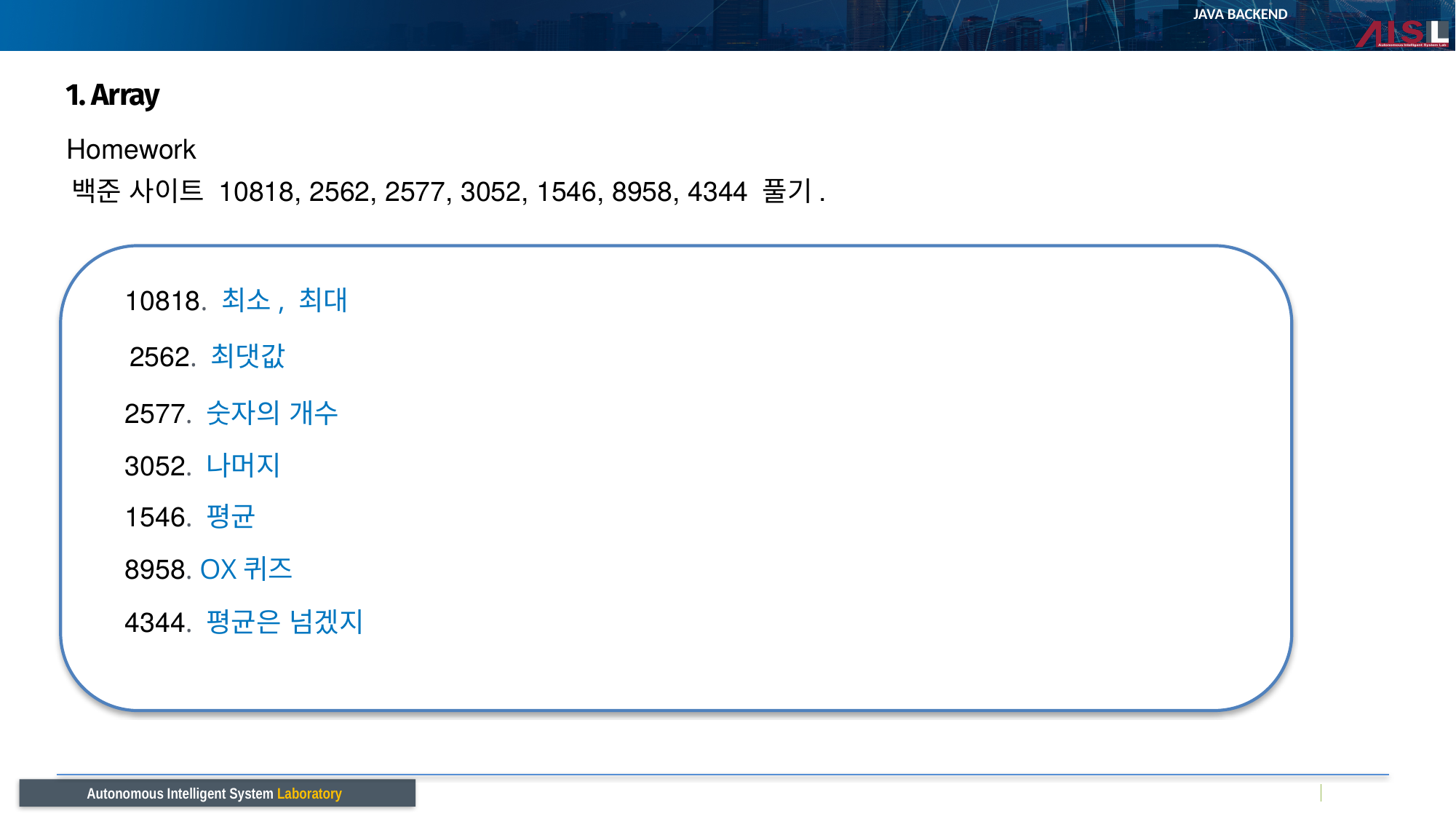

# 1. Array
Homework
백준 사이트 10818, 2562, 2577, 3052, 1546, 8958, 4344 풀기.

10818. 최소, 최대
2562. 최댓값
2577. 숫자의 개수
3052. 나머지
1546. 평균
8958. OX퀴즈
4344. 평균은 넘겠지